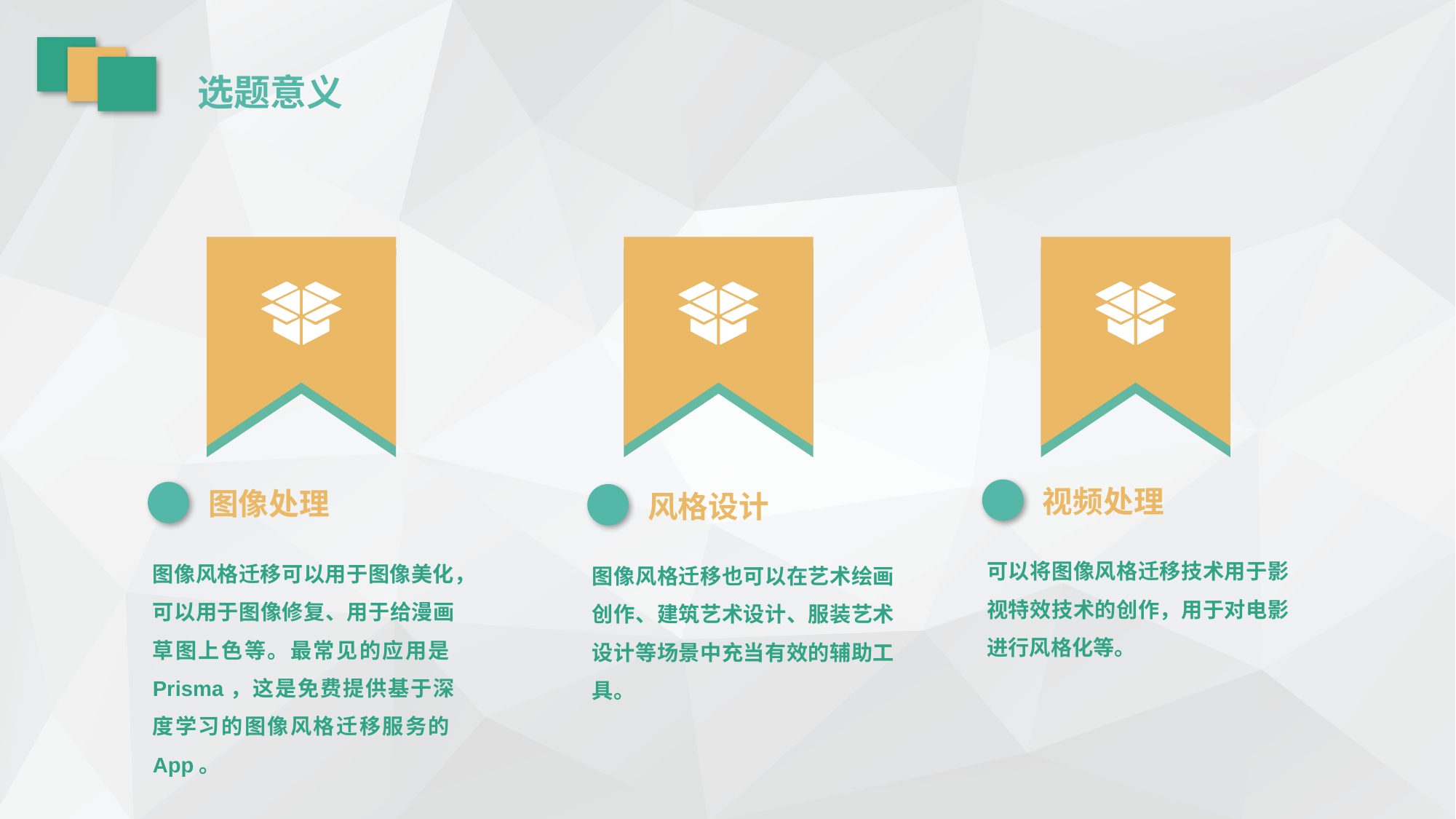

选题意义

视频处理

可以将图像风格迁移技术用于影视特效技术的创作，用于对电影进行风格化等。
图像处理

图像风格迁移可以用于图像美化，可以用于图像修复、用于给漫画草图上色等。最常见的应用是Prisma，这是免费提供基于深度学习的图像风格迁移服务的App。
风格设计

图像风格迁移也可以在艺术绘画创作、建筑艺术设计、服装艺术设计等场景中充当有效的辅助工具。